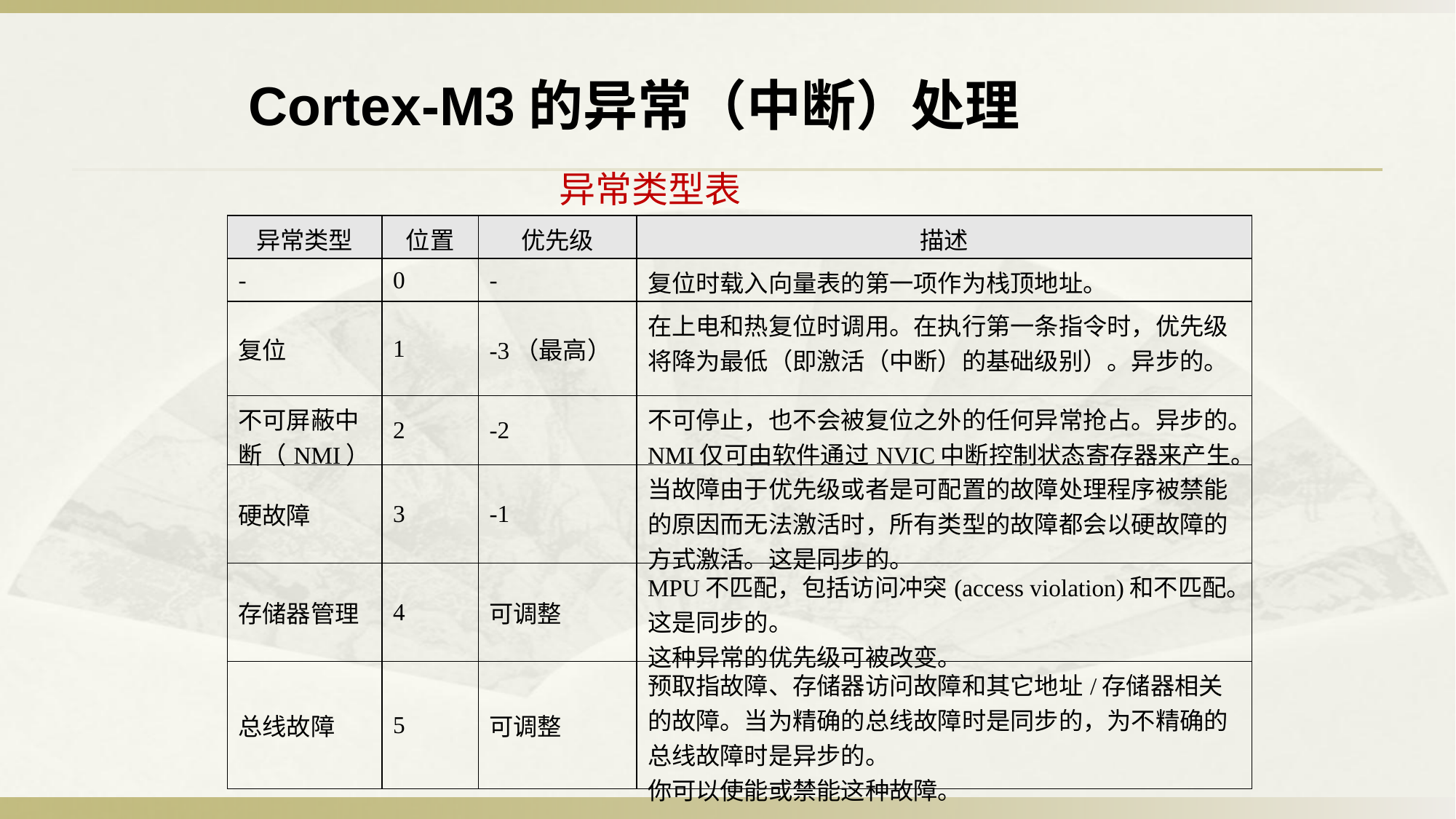

Cortex-M3的异常（中断）处理
异常类型表
| 异常类型 | 位置 | 优先级 | 描述 |
| --- | --- | --- | --- |
| - | 0 | - | 复位时载入向量表的第一项作为栈顶地址。 |
| 复位 | 1 | -3（最高） | 在上电和热复位时调用。在执行第一条指令时，优先级将降为最低（即激活（中断）的基础级别）。异步的。 |
| 不可屏蔽中断（NMI） | 2 | -2 | 不可停止，也不会被复位之外的任何异常抢占。异步的。 NMI仅可由软件通过NVIC中断控制状态寄存器来产生。 |
| 硬故障 | 3 | -1 | 当故障由于优先级或者是可配置的故障处理程序被禁能的原因而无法激活时，所有类型的故障都会以硬故障的方式激活。这是同步的。 |
| 存储器管理 | 4 | 可调整 | MPU不匹配，包括访问冲突(access violation)和不匹配。这是同步的。 这种异常的优先级可被改变。 |
| 总线故障 | 5 | 可调整 | 预取指故障、存储器访问故障和其它地址/存储器相关的故障。当为精确的总线故障时是同步的，为不精确的总线故障时是异步的。 你可以使能或禁能这种故障。 |